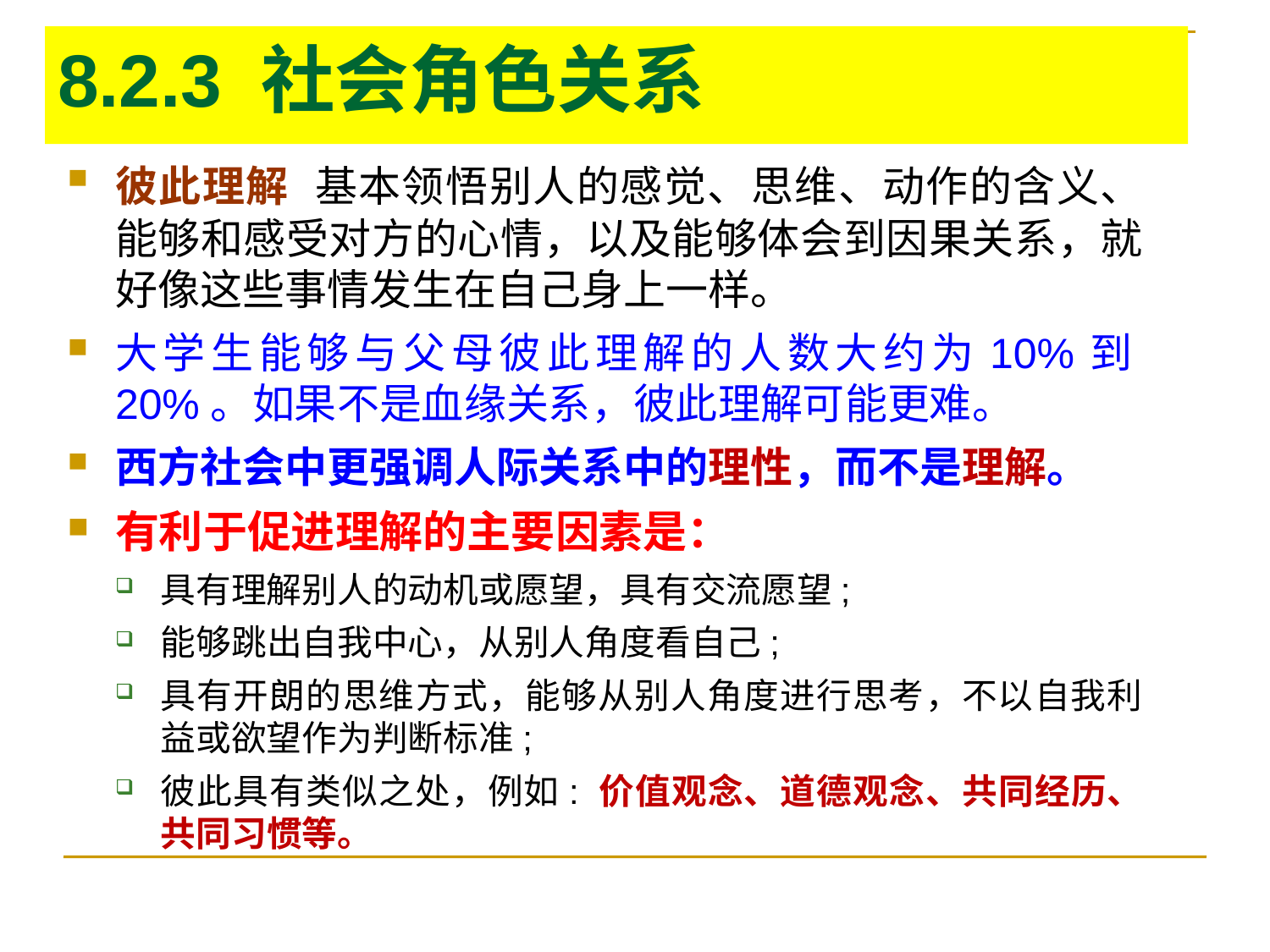

# 8.2.3 社会角色关系
彼此理解  基本领悟别人的感觉、思维、动作的含义、能够和感受对方的心情，以及能够体会到因果关系，就好像这些事情发生在自己身上一样。
大学生能够与父母彼此理解的人数大约为10%到20%。如果不是血缘关系，彼此理解可能更难。
西方社会中更强调人际关系中的理性，而不是理解。
有利于促进理解的主要因素是：
具有理解别人的动机或愿望，具有交流愿望;
能够跳出自我中心，从别人角度看自己;
具有开朗的思维方式，能够从别人角度进行思考，不以自我利益或欲望作为判断标准;
彼此具有类似之处，例如: 价值观念、道德观念、共同经历、共同习惯等。

24